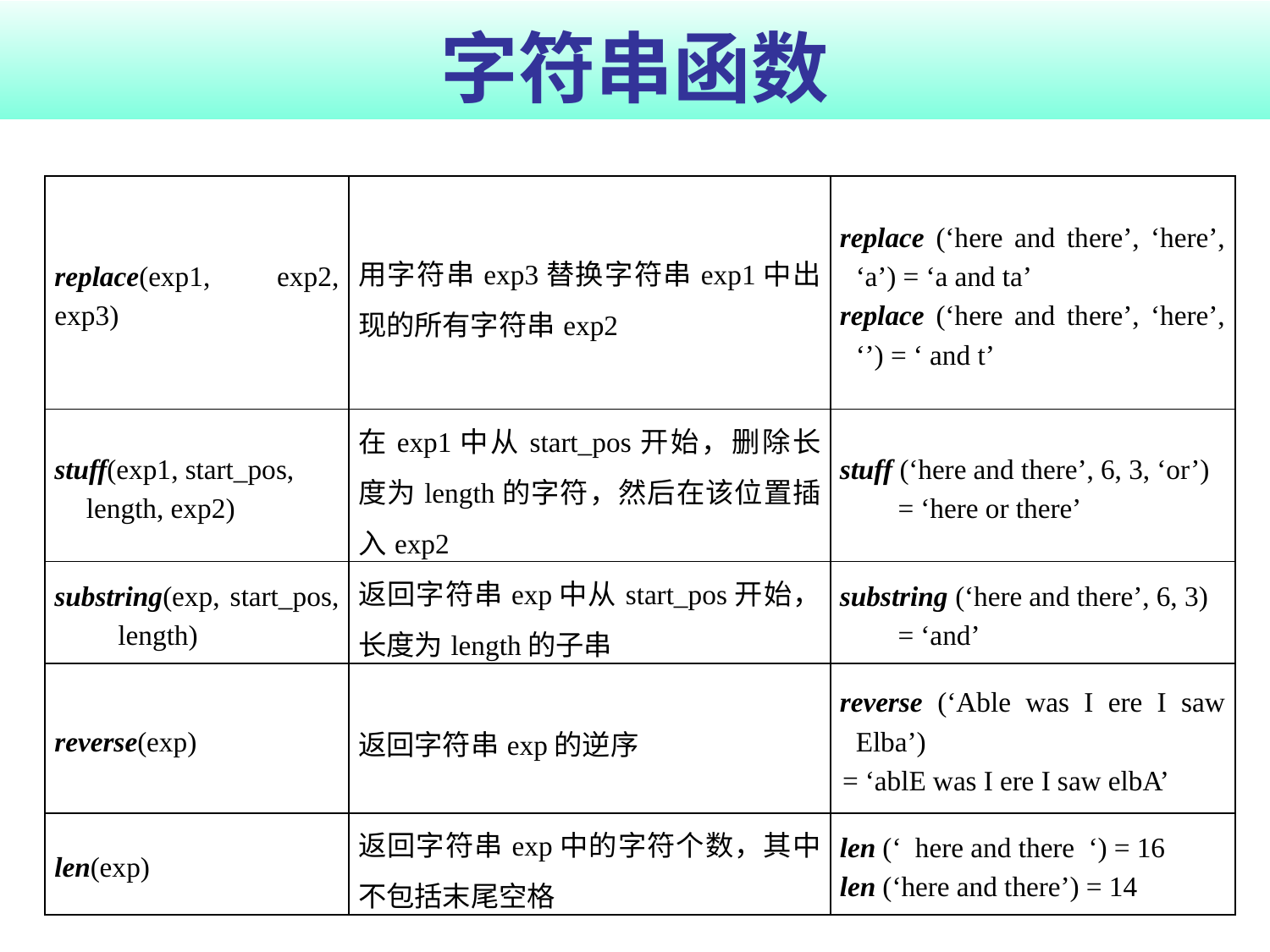

# 字符串函数
| replace(exp1, exp2, exp3) | 用字符串exp3替换字符串exp1中出现的所有字符串exp2 | replace (‘here and there’, ‘here’, ‘a’) = ‘a and ta’ replace (‘here and there’, ‘here’, ‘’) = ‘ and t’ |
| --- | --- | --- |
| stuff(exp1, start\_pos, length, exp2) | 在exp1中从start\_pos开始，删除长度为length的字符，然后在该位置插入exp2 | stuff (‘here and there’, 6, 3, ‘or’) = ‘here or there’ |
| substring(exp, start\_pos, length) | 返回字符串exp中从start\_pos开始，长度为length的子串 | substring (‘here and there’, 6, 3) = ‘and’ |
| reverse(exp) | 返回字符串exp的逆序 | reverse (‘Able was I ere I saw Elba’) = ‘ablE was I ere I saw elbA’ |
| len(exp) | 返回字符串exp中的字符个数，其中不包括末尾空格 | len (‘ here and there ‘) = 16 len (‘here and there’) = 14 |